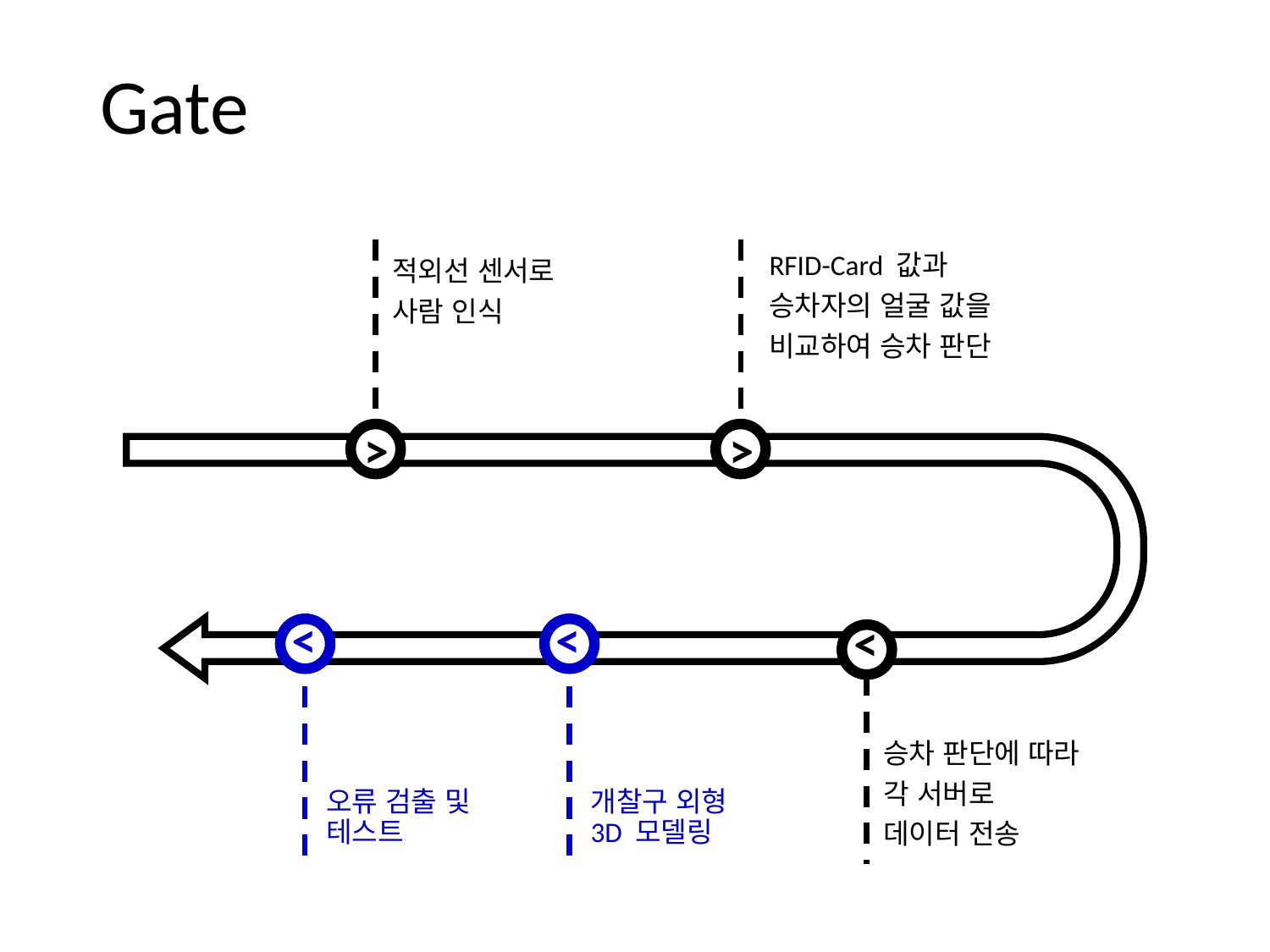

# Gate

RFID-Card 값과
승차자의 얼굴 값을
비교하여 승차 판단
적외선 센서로
사람 인식
>

>

>

>

>

승차 판단에 따라
각 서버로
데이터 전송
개찰구 외형 3D 모델링
오류 검출 및 테스트